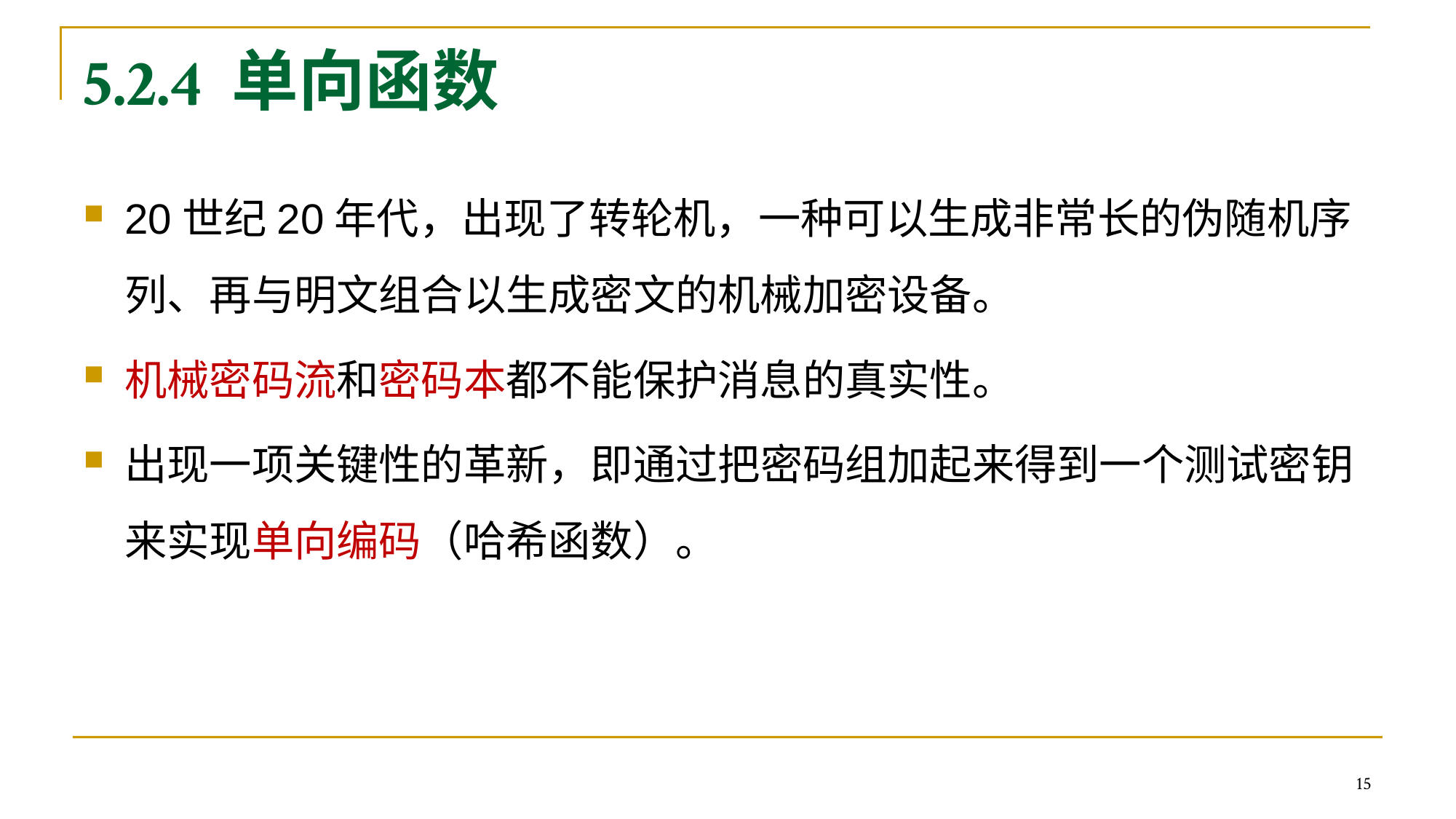

# 5.2.4 单向函数
20世纪20年代，出现了转轮机，一种可以生成非常长的伪随机序列、再与明文组合以生成密文的机械加密设备。
机械密码流和密码本都不能保护消息的真实性。
出现一项关键性的革新，即通过把密码组加起来得到一个测试密钥来实现单向编码（哈希函数）。
15